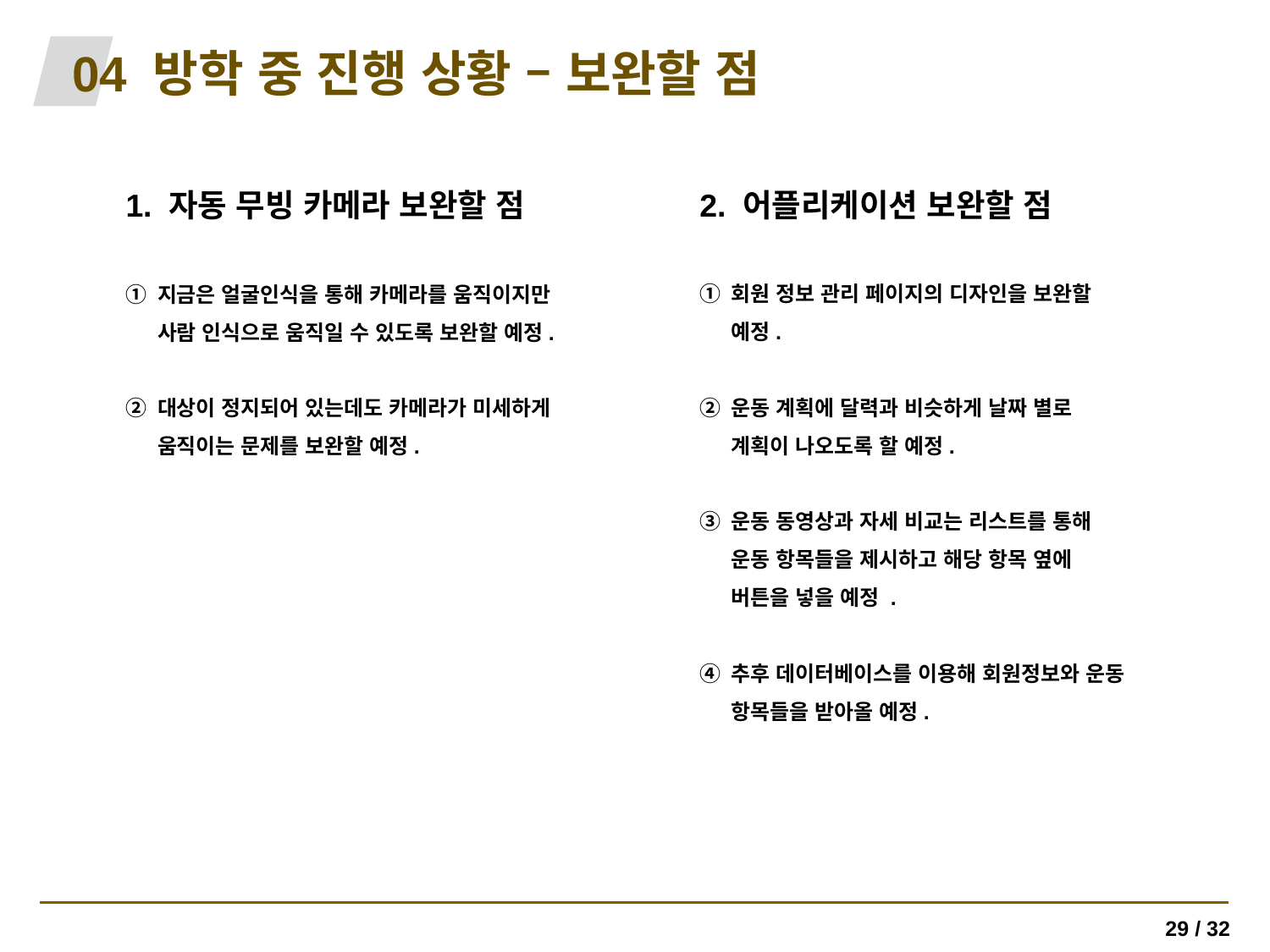

04 방학 중 진행 상황 – 보완할 점
1. 자동 무빙 카메라 보완할 점
2. 어플리케이션 보완할 점
회원 정보 관리 페이지의 디자인을 보완할 예정.

운동 계획에 달력과 비슷하게 날짜 별로 계획이 나오도록 할 예정.

운동 동영상과 자세 비교는 리스트를 통해 운동 항목들을 제시하고 해당 항목 옆에 버튼을 넣을 예정 .

추후 데이터베이스를 이용해 회원정보와 운동 항목들을 받아올 예정.
지금은 얼굴인식을 통해 카메라를 움직이지만 사람 인식으로 움직일 수 있도록 보완할 예정.

대상이 정지되어 있는데도 카메라가 미세하게 움직이는 문제를 보완할 예정.
29 / 32